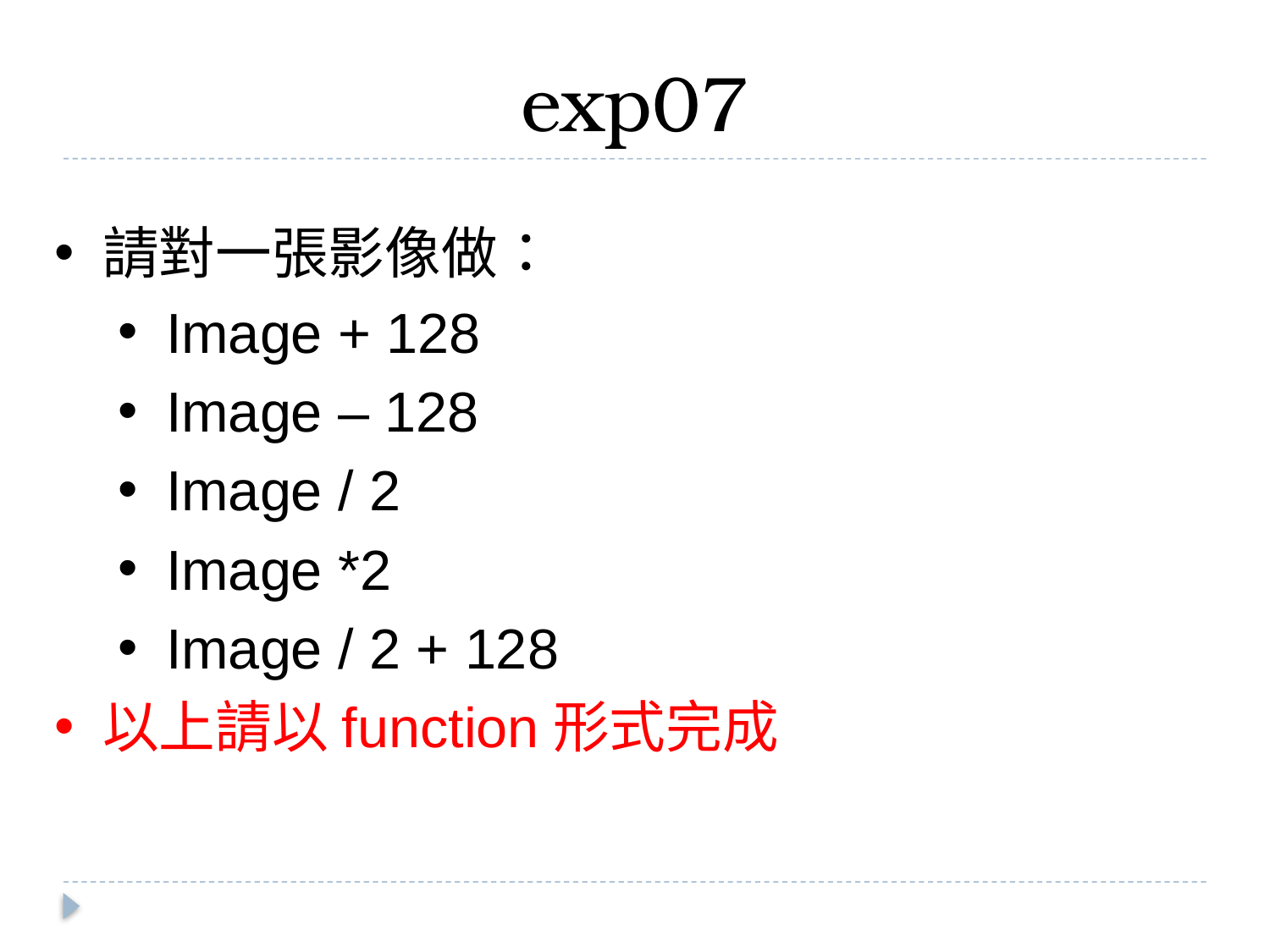

exp07
請對一張影像做：
Image + 128
Image – 128
Image / 2
Image *2
Image / 2 + 128
以上請以function形式完成